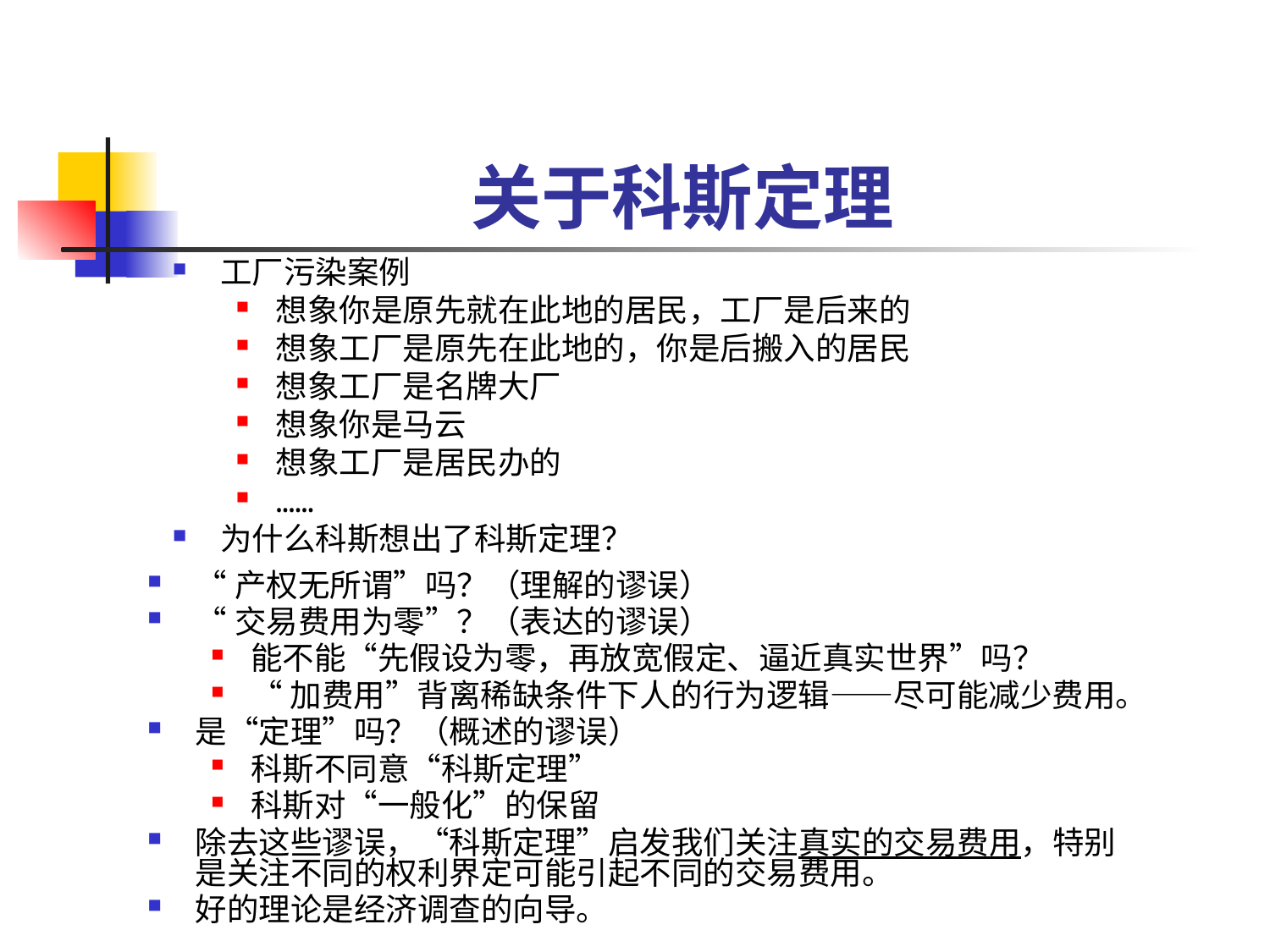

# 关于科斯定理
工厂污染案例
想象你是原先就在此地的居民，工厂是后来的
想象工厂是原先在此地的，你是后搬入的居民
想象工厂是名牌大厂
想象你是马云
想象工厂是居民办的
……
为什么科斯想出了科斯定理？
“产权无所谓”吗？（理解的谬误）
“交易费用为零”？（表达的谬误）
能不能“先假设为零，再放宽假定、逼近真实世界”吗？
“加费用”背离稀缺条件下人的行为逻辑——尽可能减少费用。
是“定理”吗？（概述的谬误）
科斯不同意“科斯定理”
科斯对“一般化”的保留
除去这些谬误，“科斯定理”启发我们关注真实的交易费用，特别是关注不同的权利界定可能引起不同的交易费用。
好的理论是经济调查的向导。